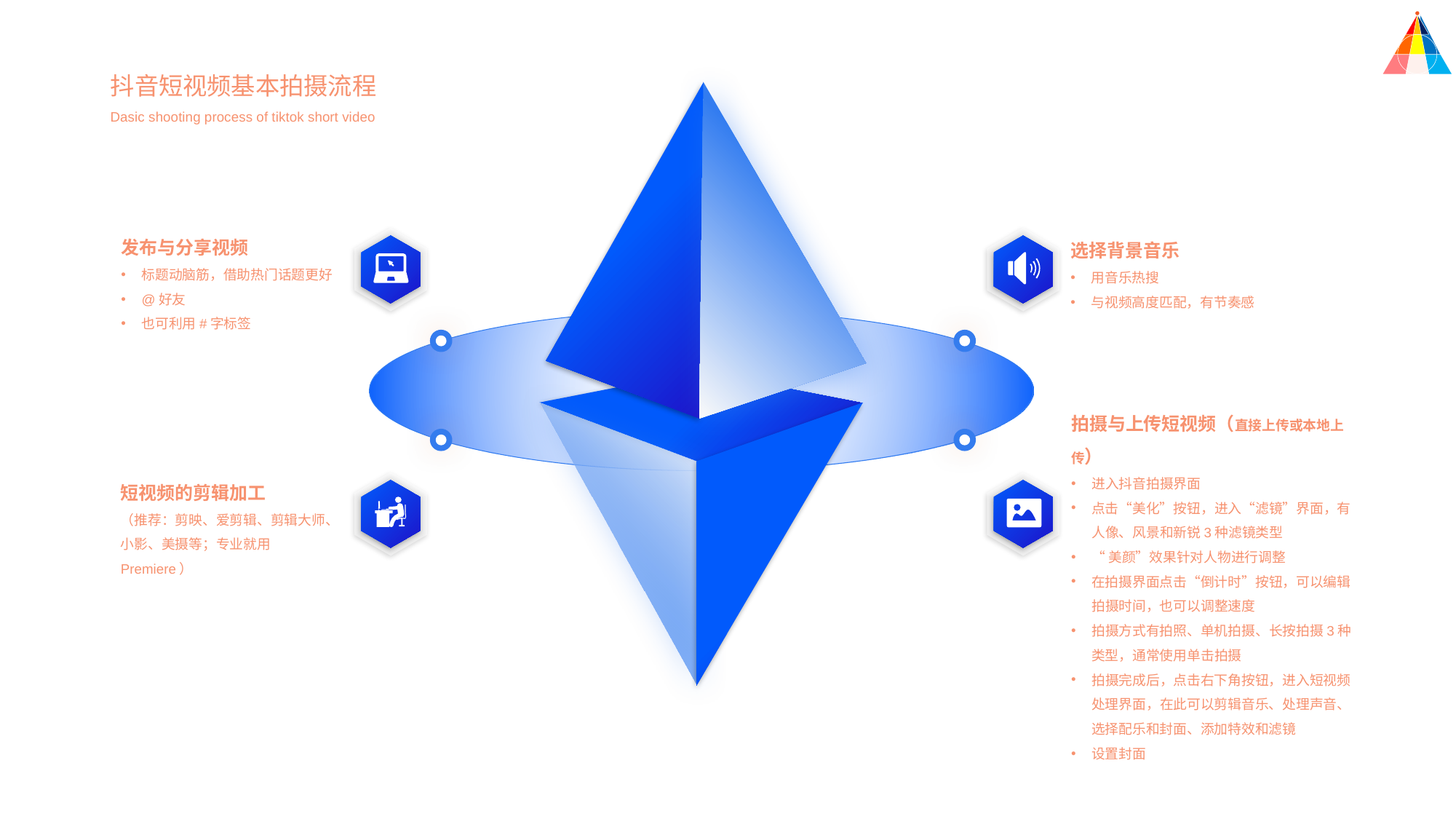

抖音短视频基本拍摄流程
Dasic shooting process of tiktok short video

发布与分享视频
标题动脑筋，借助热门话题更好
@好友
也可利用#字标签
选择背景音乐
用音乐热搜
与视频高度匹配，有节奏感

拍摄与上传短视频（直接上传或本地上传）
进入抖音拍摄界面
点击“美化”按钮，进入“滤镜”界面，有人像、风景和新锐3种滤镜类型
“美颜”效果针对人物进行调整
在拍摄界面点击“倒计时”按钮，可以编辑拍摄时间，也可以调整速度
拍摄方式有拍照、单机拍摄、长按拍摄3种类型，通常使用单击拍摄
拍摄完成后，点击右下角按钮，进入短视频处理界面，在此可以剪辑音乐、处理声音、选择配乐和封面、添加特效和滤镜
设置封面

短视频的剪辑加工
（推荐：剪映、爱剪辑、剪辑大师、小影、美摄等；专业就用Premiere）